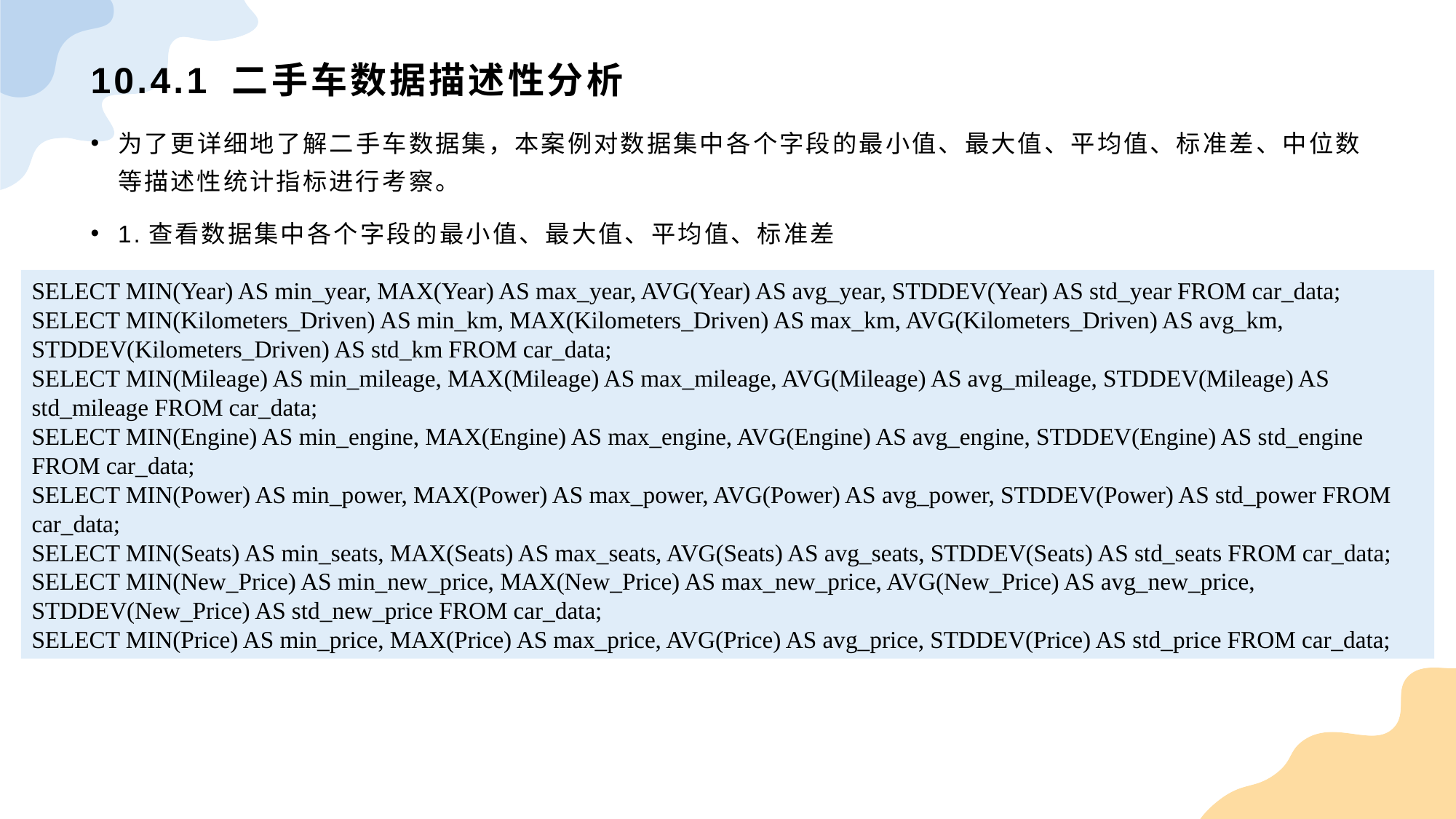

# 10.4.1 二手车数据描述性分析
为了更详细地了解二手车数据集，本案例对数据集中各个字段的最小值、最大值、平均值、标准差、中位数等描述性统计指标进行考察。
1.查看数据集中各个字段的最小值、最大值、平均值、标准差
SELECT MIN(Year) AS min_year, MAX(Year) AS max_year, AVG(Year) AS avg_year, STDDEV(Year) AS std_year FROM car_data;SELECT MIN(Kilometers_Driven) AS min_km, MAX(Kilometers_Driven) AS max_km, AVG(Kilometers_Driven) AS avg_km, STDDEV(Kilometers_Driven) AS std_km FROM car_data;SELECT MIN(Mileage) AS min_mileage, MAX(Mileage) AS max_mileage, AVG(Mileage) AS avg_mileage, STDDEV(Mileage) AS std_mileage FROM car_data;SELECT MIN(Engine) AS min_engine, MAX(Engine) AS max_engine, AVG(Engine) AS avg_engine, STDDEV(Engine) AS std_engine FROM car_data;SELECT MIN(Power) AS min_power, MAX(Power) AS max_power, AVG(Power) AS avg_power, STDDEV(Power) AS std_power FROM car_data;SELECT MIN(Seats) AS min_seats, MAX(Seats) AS max_seats, AVG(Seats) AS avg_seats, STDDEV(Seats) AS std_seats FROM car_data;SELECT MIN(New_Price) AS min_new_price, MAX(New_Price) AS max_new_price, AVG(New_Price) AS avg_new_price, STDDEV(New_Price) AS std_new_price FROM car_data;SELECT MIN(Price) AS min_price, MAX(Price) AS max_price, AVG(Price) AS avg_price, STDDEV(Price) AS std_price FROM car_data;